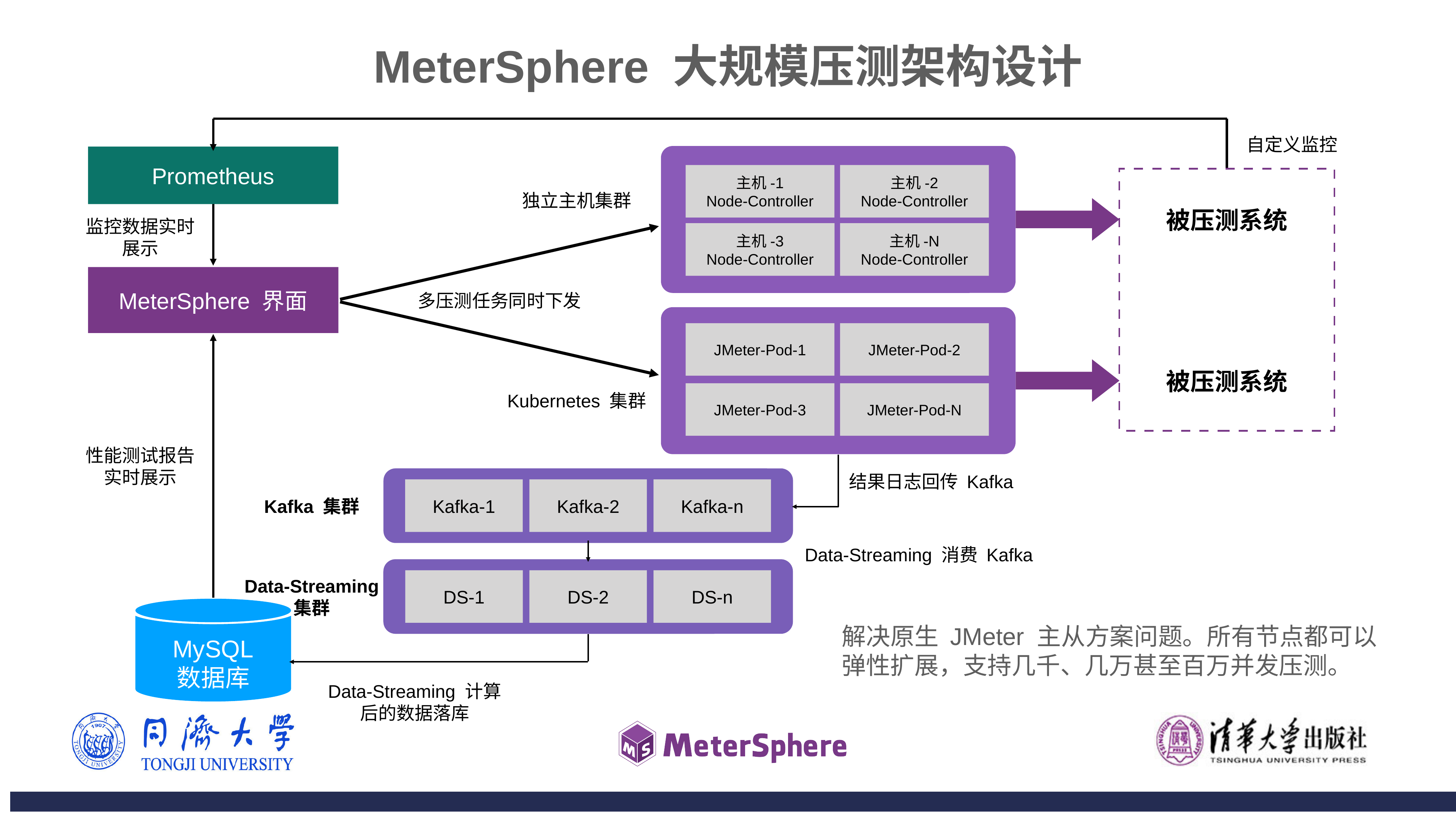

MeterSphere 大规模压测架构设计

自定义监控

Prometheus
主机-1
Node-Controller
主机-2
Node-Controller

独立主机集群

被压测系统
监控数据实时展示
主机-3
Node-Controller
主机-N
Node-Controller

MeterSphere 界面
多压测任务同时下发

JMeter-Pod-1
JMeter-Pod-2

被压测系统
JMeter-Pod-3
JMeter-Pod-N
Kubernetes 集群
性能测试报告
实时展示

结果日志回传 Kafka

Kafka-1
Kafka-2
Kafka-n
Kafka 集群

Data-Streaming 消费 Kafka

Data-Streaming 集群
DS-1
DS-2
DS-n

解决原生 JMeter 主从方案问题。所有节点都可以弹性扩展，支持几千、几万甚至百万并发压测。
MySQL
数据库

Data-Streaming 计算后的数据落库